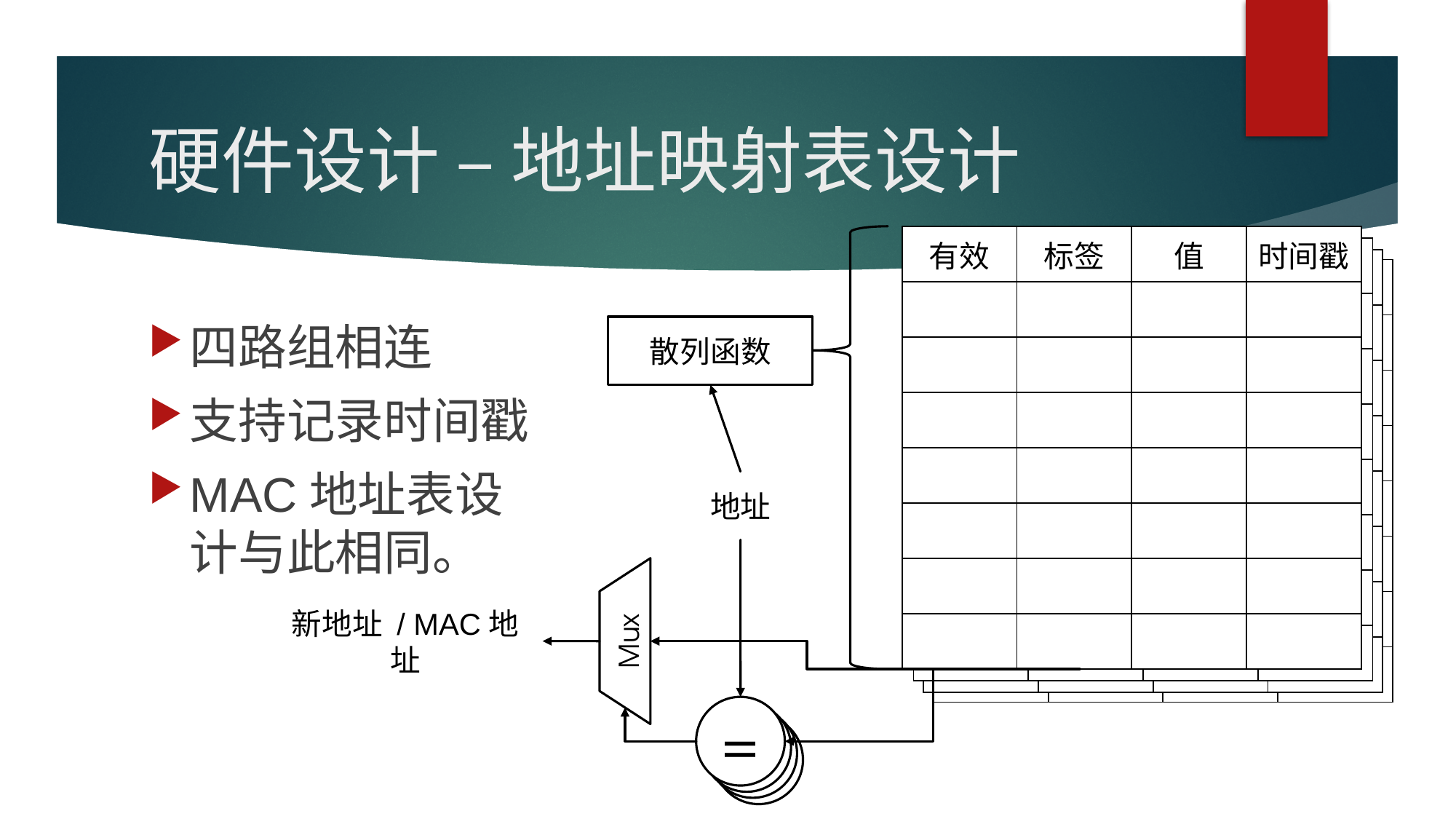

# 硬件设计 – 地址映射表设计

| 有效 | 标签 | 值 | 时间戳 |
| --- | --- | --- | --- |
|  |  |  |  |
|  |  |  |  |
|  |  |  |  |
|  |  |  |  |
|  |  |  |  |
|  |  |  |  |
|  |  |  |  |
| 有效 | 标签 | 值 | 时间戳 |
| --- | --- | --- | --- |
|  |  |  |  |
|  |  |  |  |
|  |  |  |  |
|  |  |  |  |
|  |  |  |  |
|  |  |  |  |
|  |  |  |  |
| 有效 | 标签 | 值 | 时间戳 |
| --- | --- | --- | --- |
|  |  |  |  |
|  |  |  |  |
|  |  |  |  |
|  |  |  |  |
|  |  |  |  |
|  |  |  |  |
|  |  |  |  |
| 有效 | 标签 | 值 | 时间戳 |
| --- | --- | --- | --- |
|  |  |  |  |
|  |  |  |  |
|  |  |  |  |
|  |  |  |  |
|  |  |  |  |
|  |  |  |  |
|  |  |  |  |
四路组相连
支持记录时间戳
MAC地址表设计与此相同。

散列函数
地址
新地址 / MAC地址
Mux
=
=
=
=